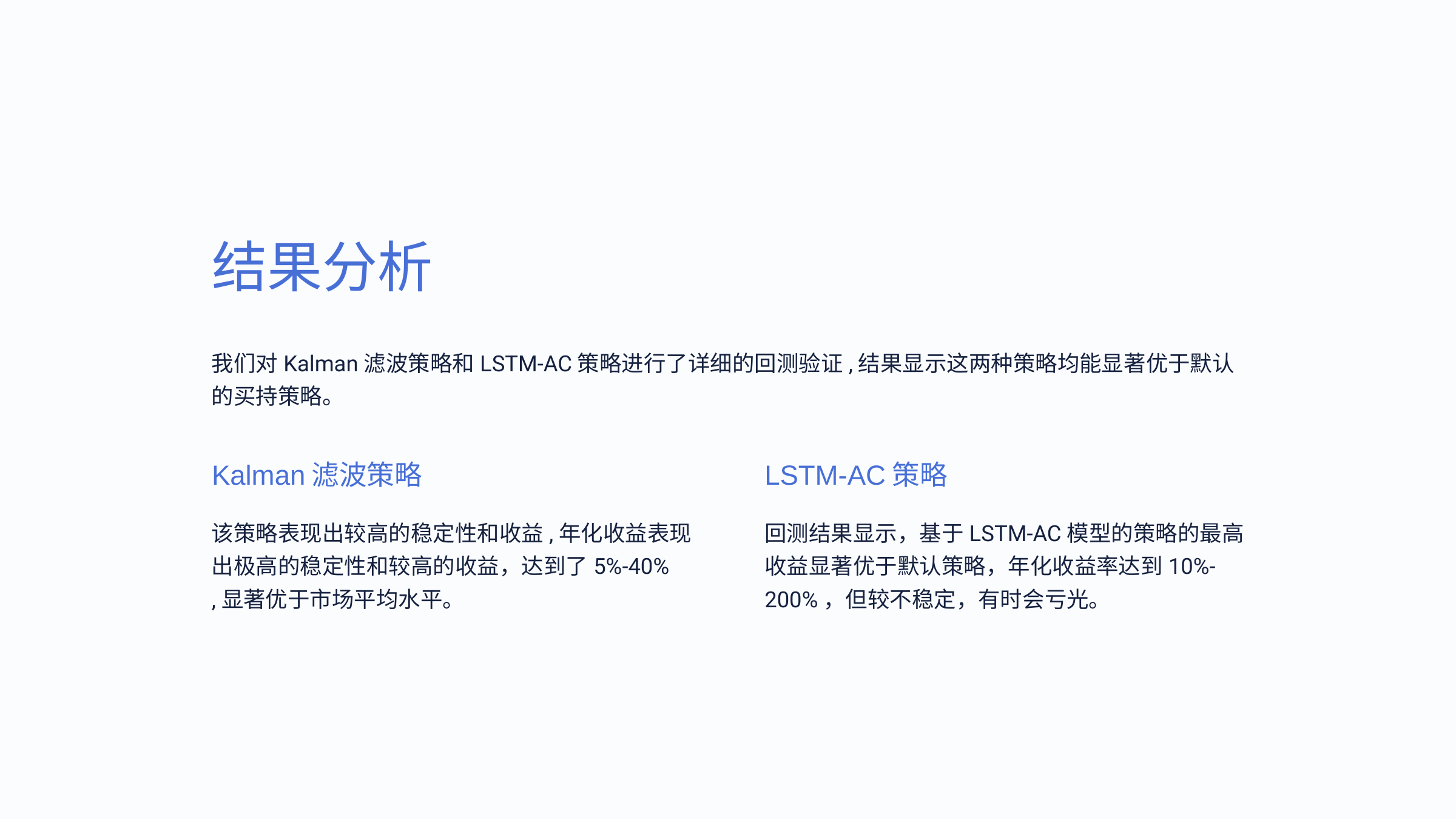

结果分析
我们对Kalman滤波策略和LSTM-AC策略进行了详细的回测验证,结果显示这两种策略均能显著优于默认的买持策略。
Kalman滤波策略
LSTM-AC策略
该策略表现出较高的稳定性和收益,年化收益表现出极高的稳定性和较高的收益，达到了5%-40%
,显著优于市场平均水平。
回测结果显示，基于LSTM-AC模型的策略的最高收益显著优于默认策略，年化收益率达到10%-200%，但较不稳定，有时会亏光。